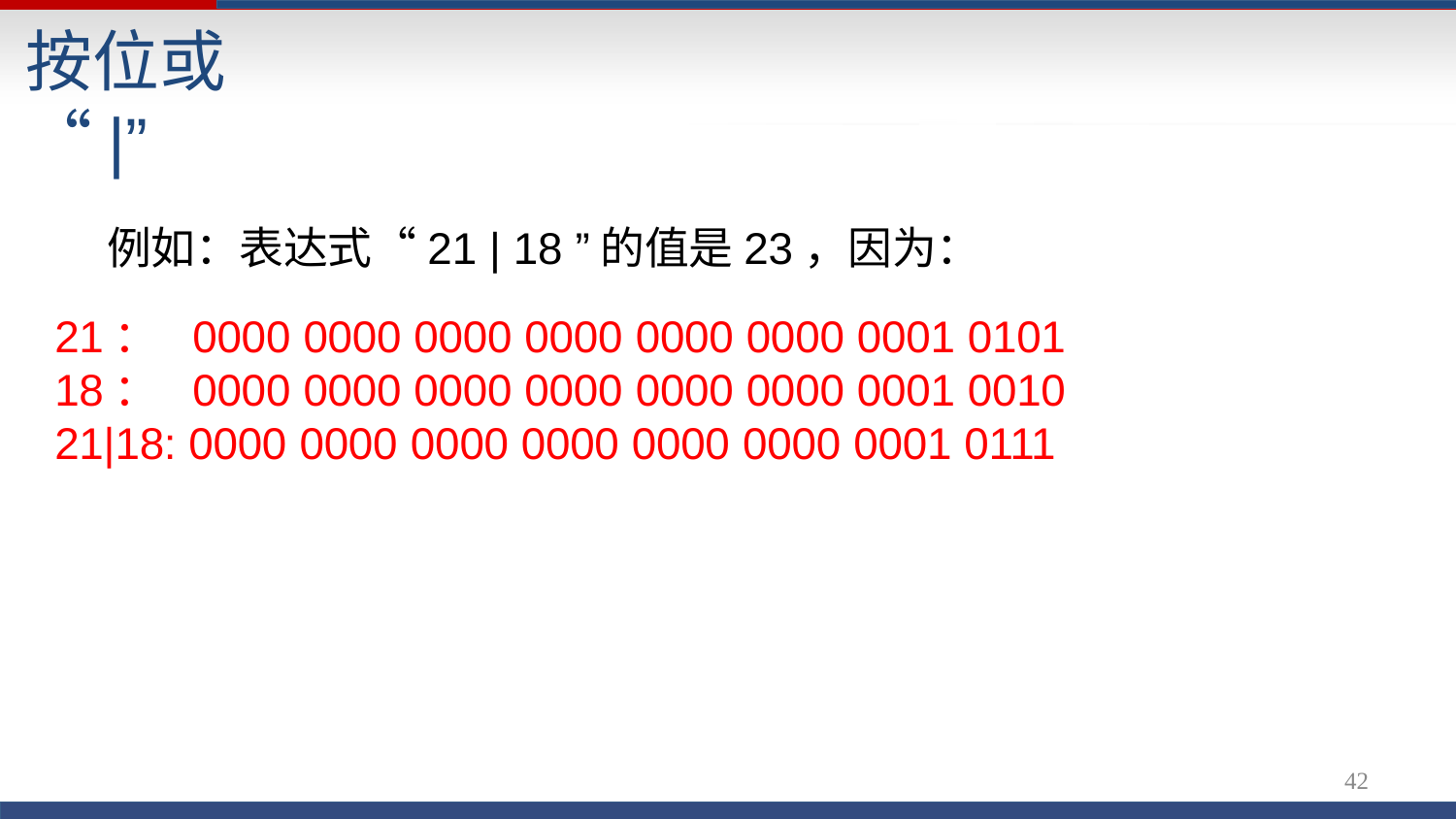

# 按位或 “|”
例如：表达式“21 | 18 ”的值是23，因为：

21：	0000 0000 0000 0000 0000 0000 0001 0101
18：	0000 0000 0000 0000 0000 0000 0001 0010
21|18: 0000 0000 0000 0000 0000 0000 0001 0111
42